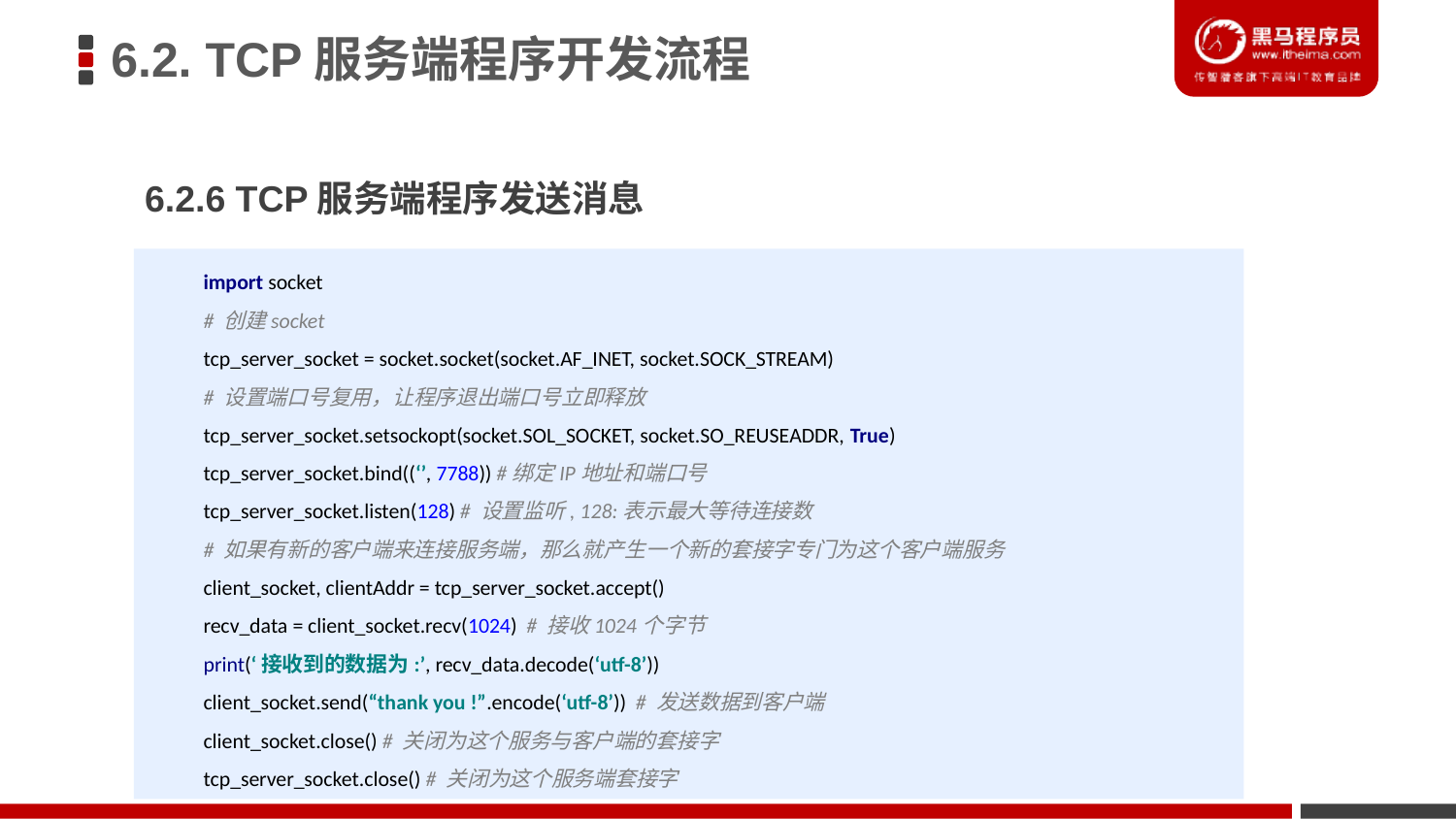

6.2. TCP服务端程序开发流程
6.2.6 TCP服务端程序发送消息

import socket
# 创建socket
tcp_server_socket = socket.socket(socket.AF_INET, socket.SOCK_STREAM)
# 设置端口号复用，让程序退出端口号立即释放 tcp_server_socket.setsockopt(socket.SOL_SOCKET, socket.SO_REUSEADDR, True) tcp_server_socket.bind((‘’, 7788)) #绑定IP地址和端口号 tcp_server_socket.listen(128) # 设置监听, 128:表示最大等待连接数 # 如果有新的客户端来连接服务端，那么就产生一个新的套接字专门为这个客户端服务 client_socket, clientAddr = tcp_server_socket.accept() recv_data = client_socket.recv(1024)  # 接收1024个字节 print(‘接收到的数据为:’, recv_data.decode(‘utf-8’)) client_socket.send(“thank you !”.encode(‘utf-8’))  # 发送数据到客户端 client_socket.close() # 关闭为这个服务与客户端的套接字 tcp_server_socket.close() # 关闭为这个服务端套接字